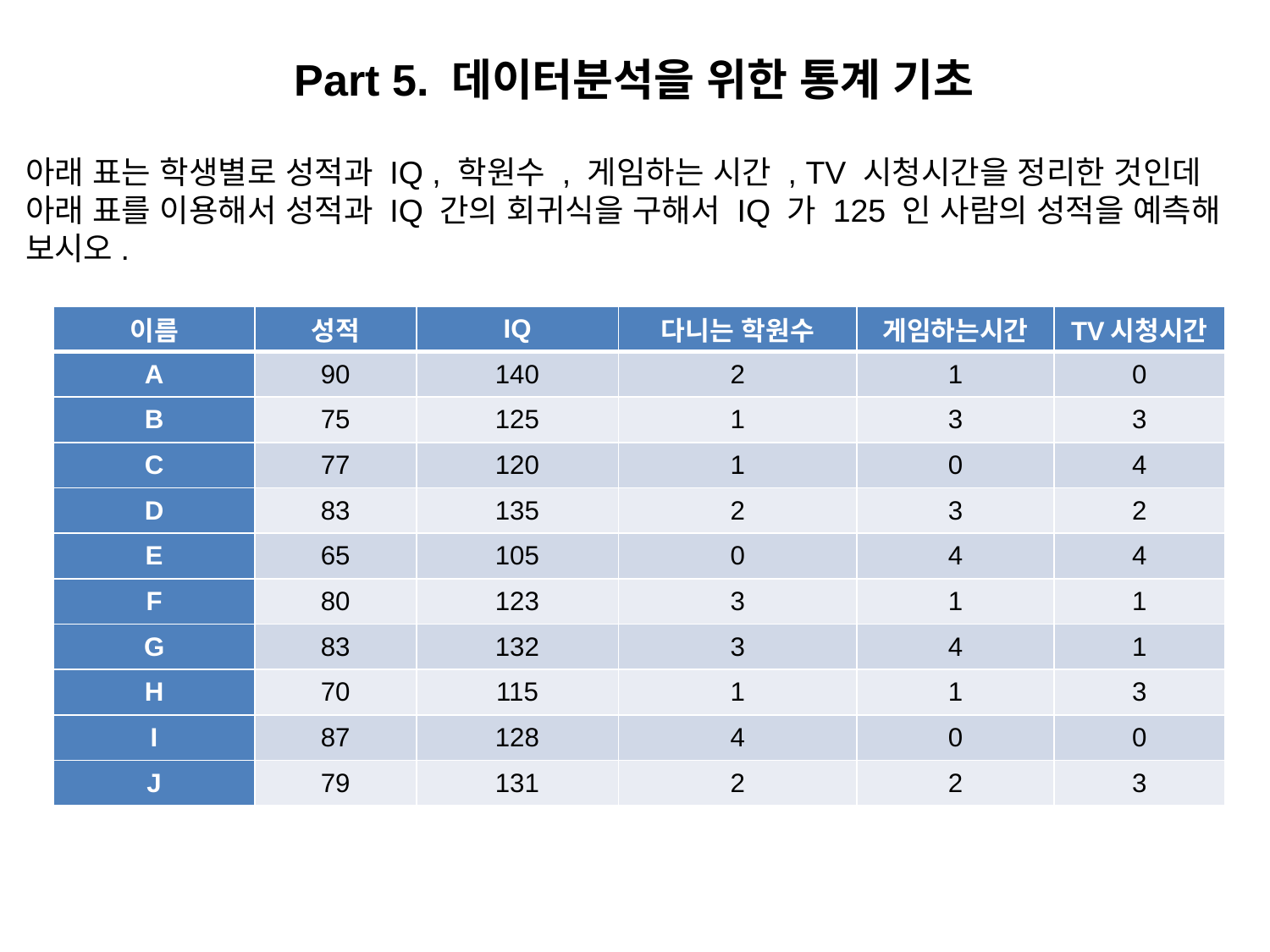

Part 5. 데이터분석을 위한 통계 기초
아래 표는 학생별로 성적과 IQ , 학원수 , 게임하는 시간 , TV 시청시간을 정리한 것인데 아래 표를 이용해서 성적과 IQ 간의 회귀식을 구해서 IQ 가 125 인 사람의 성적을 예측해 보시오.
| 이름 | 성적 | IQ | 다니는 학원수 | 게임하는시간 | TV시청시간 |
| --- | --- | --- | --- | --- | --- |
| A | 90 | 140 | 2 | 1 | 0 |
| B | 75 | 125 | 1 | 3 | 3 |
| C | 77 | 120 | 1 | 0 | 4 |
| D | 83 | 135 | 2 | 3 | 2 |
| E | 65 | 105 | 0 | 4 | 4 |
| F | 80 | 123 | 3 | 1 | 1 |
| G | 83 | 132 | 3 | 4 | 1 |
| H | 70 | 115 | 1 | 1 | 3 |
| I | 87 | 128 | 4 | 0 | 0 |
| J | 79 | 131 | 2 | 2 | 3 |